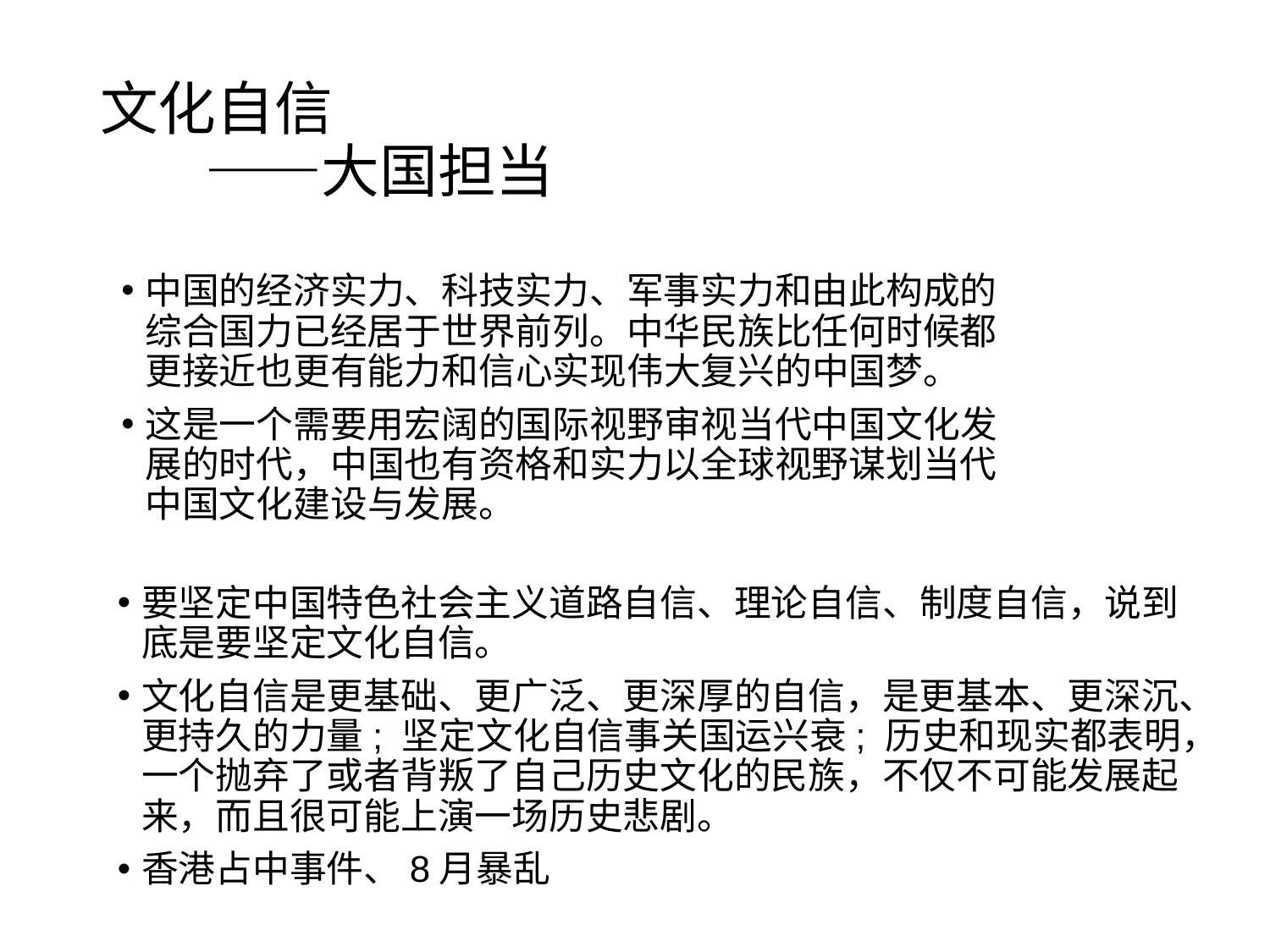

# 文化自信 ——大国担当
中国的经济实力、科技实力、军事实力和由此构成的综合国力已经居于世界前列。中华民族比任何时候都更接近也更有能力和信心实现伟大复兴的中国梦。
这是一个需要用宏阔的国际视野审视当代中国文化发展的时代，中国也有资格和实力以全球视野谋划当代中国文化建设与发展。
要坚定中国特色社会主义道路自信、理论自信、制度自信，说到底是要坚定文化自信。
文化自信是更基础、更广泛、更深厚的自信，是更基本、更深沉、更持久的力量; 坚定文化自信事关国运兴衰; 历史和现实都表明，一个抛弃了或者背叛了自己历史文化的民族，不仅不可能发展起来，而且很可能上演一场历史悲剧。
香港占中事件、8月暴乱